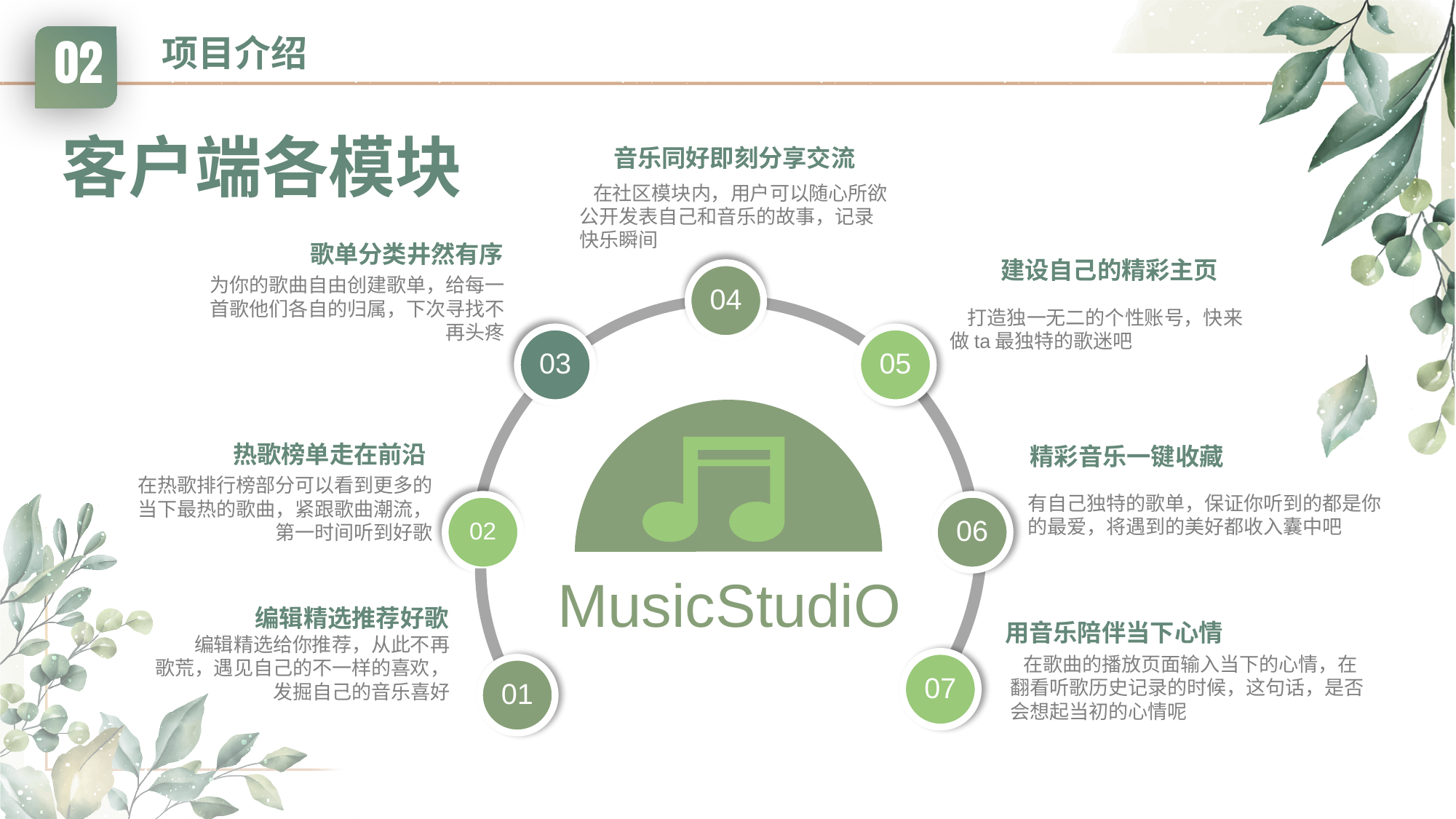

# 项目介绍
02
客户端各模块
音乐同好即刻分享交流
  在社区模块内，用户可以随心所欲公开发表自己和音乐的故事，记录快乐瞬间
歌单分类井然有序
为你的歌曲自由创建歌单，给每一首歌他们各自的归属，下次寻找不再头疼
建设自己的精彩主页
   打造独一无二的个性账号，快来做ta最独特的歌迷吧
04

03
05

热歌榜单走在前沿
在热歌排行榜部分可以看到更多的当下最热的歌曲，紧跟歌曲潮流，第一时间听到好歌
精彩音乐一键收藏
有自己独特的歌单，保证你听到的都是你的最爱，将遇到的美好都收入囊中吧
02
06
MusicStudiO
编辑精选推荐好歌
     编辑精选给你推荐，从此不再歌荒，遇见自己的不一样的喜欢，发掘自己的音乐喜好
用音乐陪伴当下心情
  在歌曲的播放页面输入当下的心情，在翻看听歌历史记录的时候，这句话，是否会想起当初的心情呢
07
01